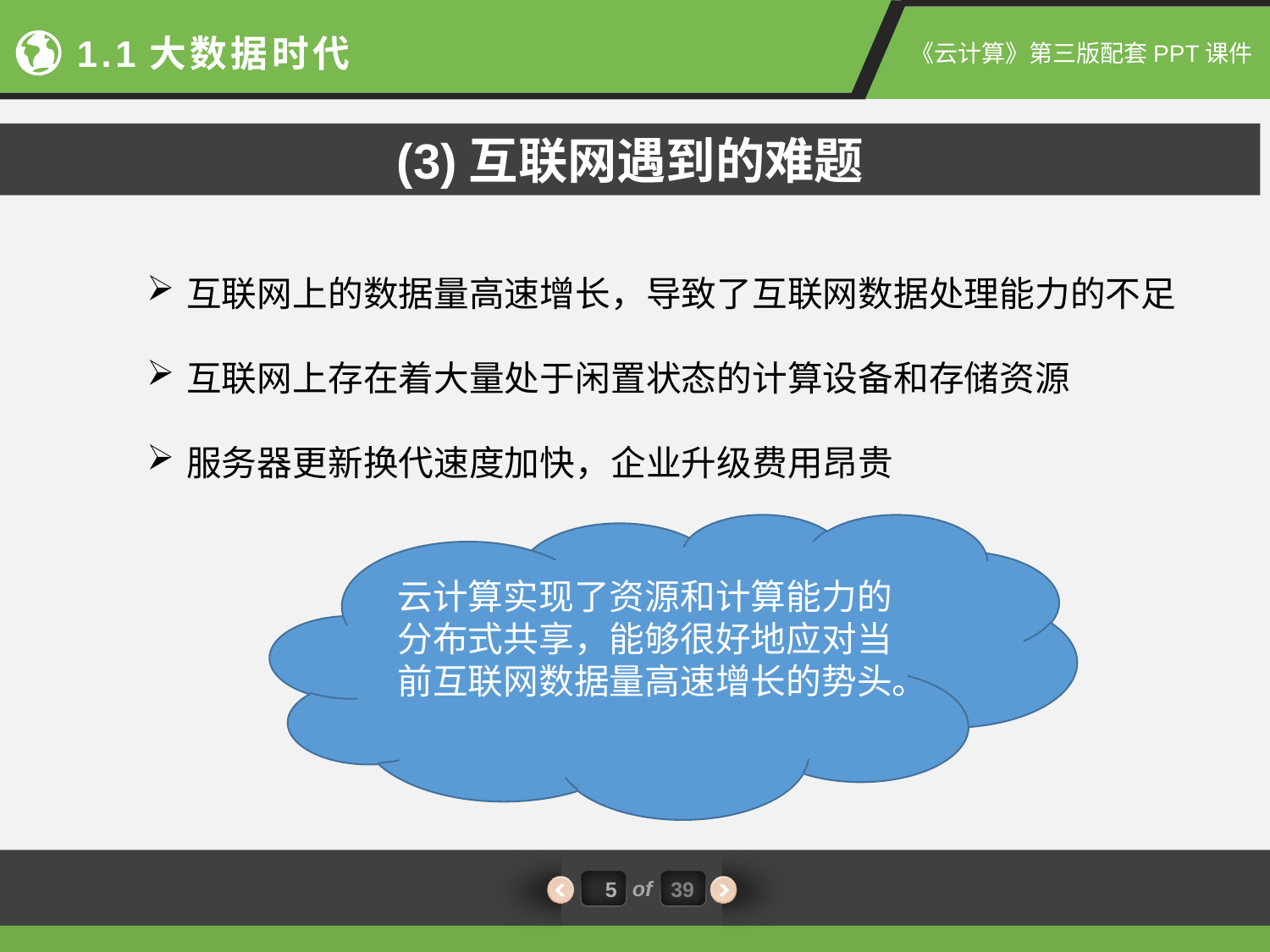

1.1大数据时代

《云计算》第三版配套PPT课件
(3)互联网遇到的难题
互联网上的数据量高速增长，导致了互联网数据处理能力的不足

互联网上存在着大量处于闲置状态的计算设备和存储资源

服务器更新换代速度加快，企业升级费用昂贵
云计算实现了资源和计算能力的分布式共享，能够很好地应对当前互联网数据量高速增长的势头。
5